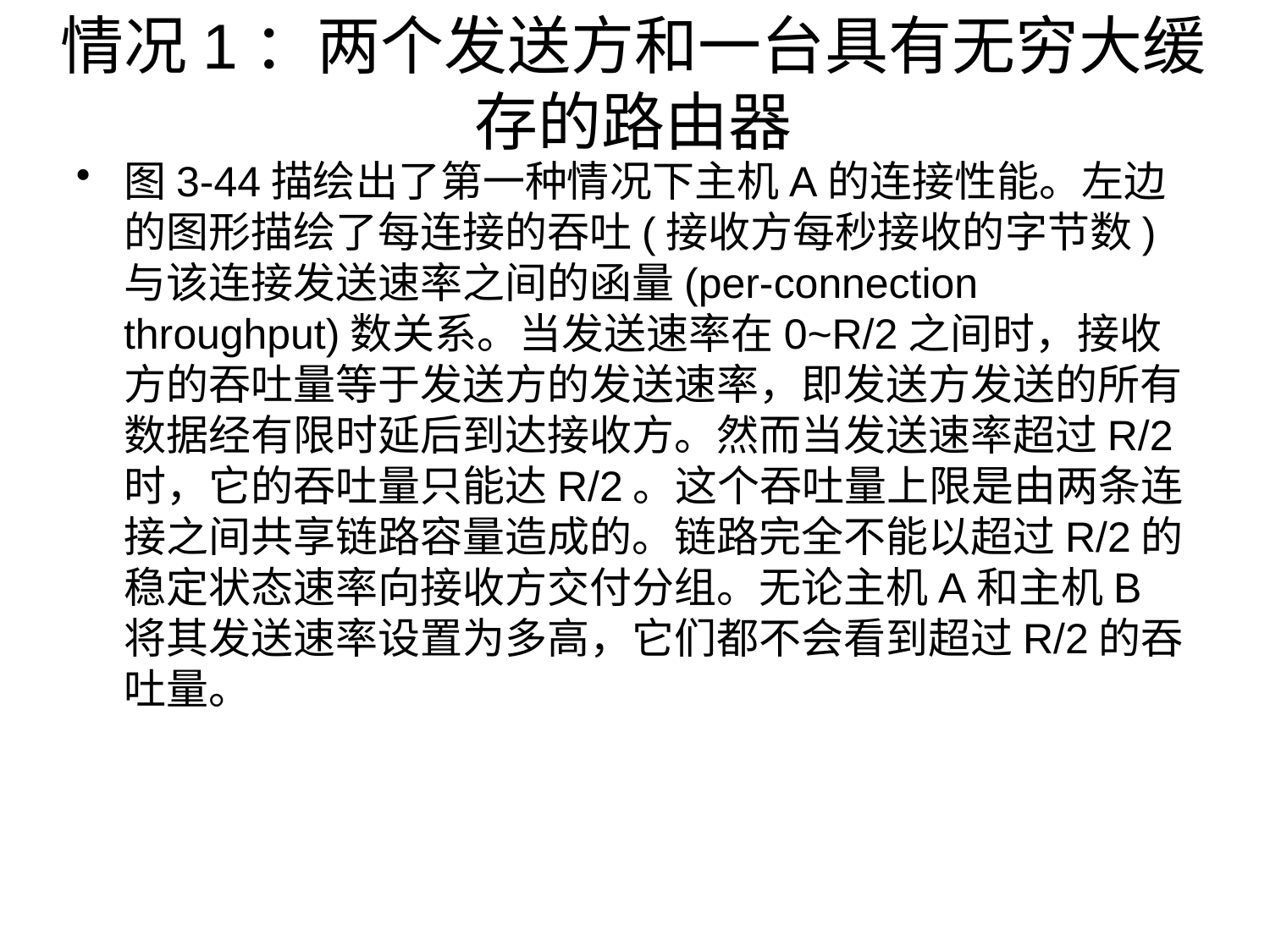

# 情况1：两个发送方和一台具有无穷大缓存的路由器
图3-44描绘出了第一种情况下主机A的连接性能。左边的图形描绘了每连接的吞吐(接收方每秒接收的字节数)与该连接发送速率之间的函量(per-connection throughput)数关系。当发送速率在0~R/2之间时，接收方的吞吐量等于发送方的发送速率，即发送方发送的所有数据经有限时延后到达接收方。然而当发送速率超过R/2时，它的吞吐量只能达R/2。这个吞吐量上限是由两条连接之间共享链路容量造成的。链路完全不能以超过R/2的稳定状态速率向接收方交付分组。无论主机A和主机B将其发送速率设置为多高，它们都不会看到超过R/2的吞吐量。